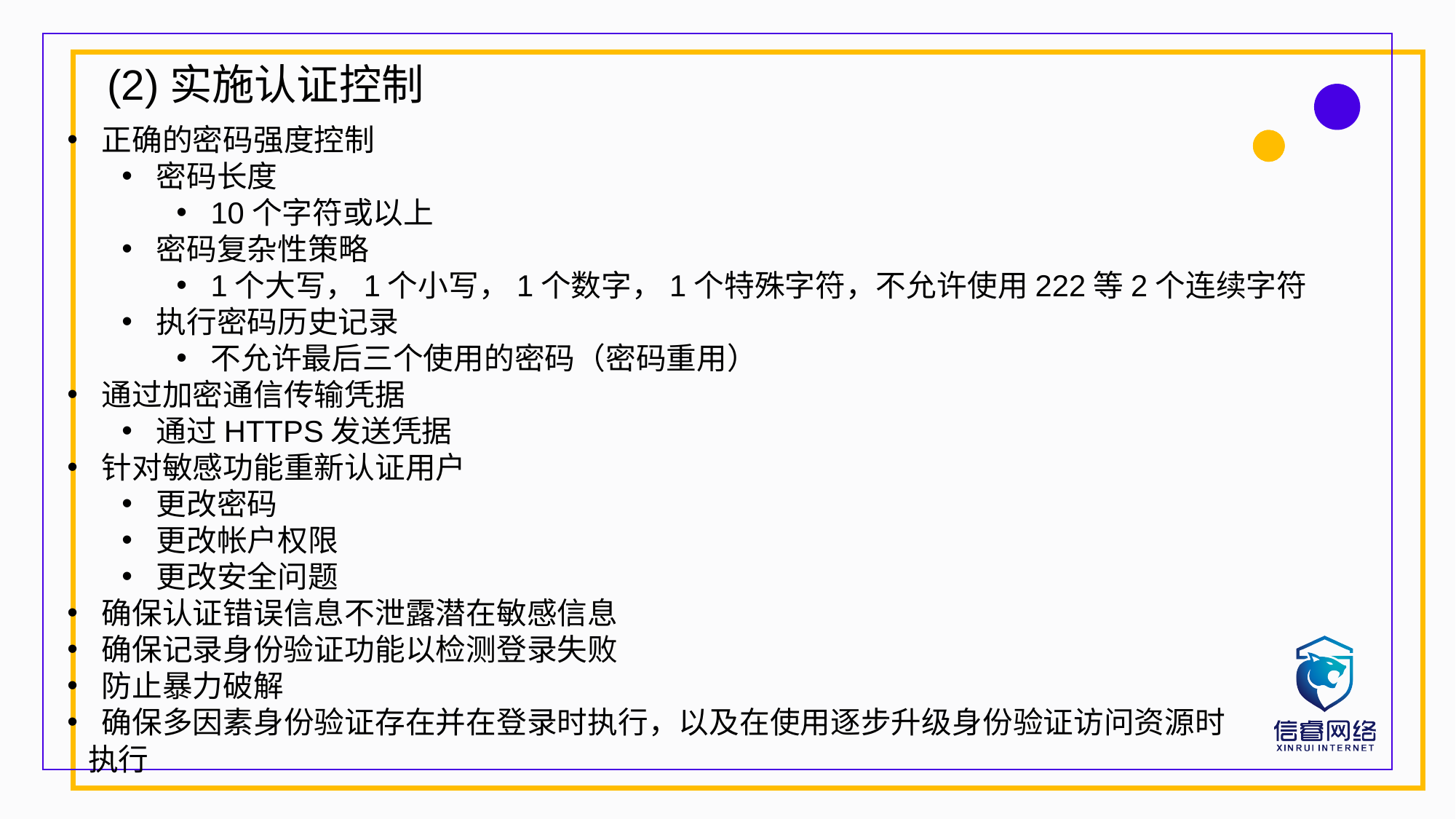

(2)实施认证控制

正确的密码强度控制
密码长度
10个字符或以上
密码复杂性策略
1个大写，1个小写，1个数字，1个特殊字符，不允许使用222等2个连续字符
执行密码历史记录
不允许最后三个使用的密码（密码重用）
通过加密通信传输凭据
通过HTTPS发送凭据
针对敏感功能重新认证用户
更改密码
更改帐户权限
更改安全问题
确保认证错误信息不泄露潜在敏感信息
确保记录身份验证功能以检测登录失败
防止暴力破解
确保多因素身份验证存在并在登录时执行，以及在使用逐步升级身份验证访问资源时
  执行